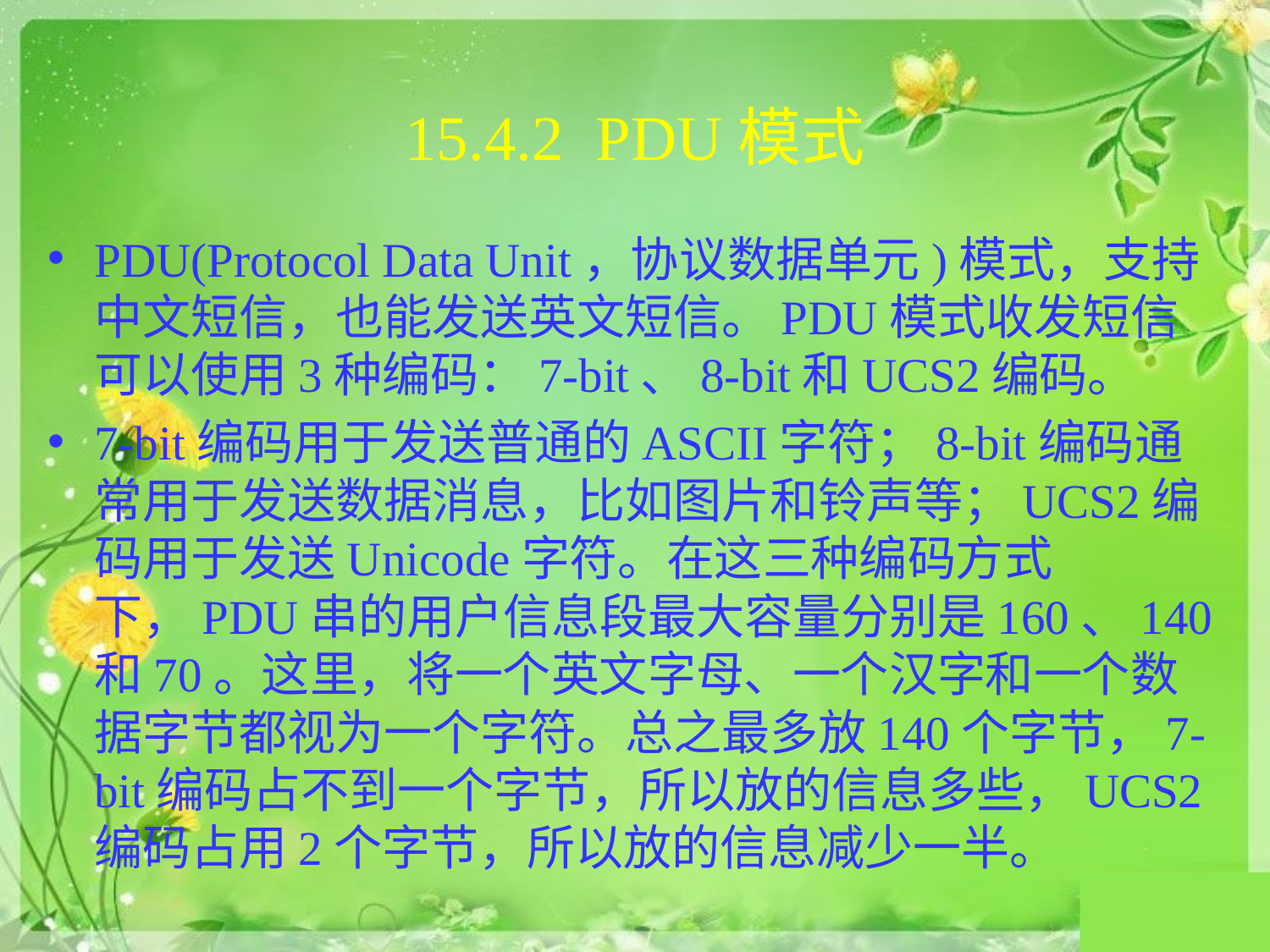

# 15.4.2  PDU模式
PDU(Protocol Data Unit，协议数据单元)模式，支持中文短信，也能发送英文短信。PDU模式收发短信可以使用3种编码：7-bit、8-bit和UCS2编码。
7-bit编码用于发送普通的ASCII字符；8-bit编码通常用于发送数据消息，比如图片和铃声等；UCS2编码用于发送Unicode字符。在这三种编码方式下，PDU串的用户信息段最大容量分别是160、140和70。这里，将一个英文字母、一个汉字和一个数据字节都视为一个字符。总之最多放140个字节，7-bit编码占不到一个字节，所以放的信息多些，UCS2编码占用2个字节，所以放的信息减少一半。